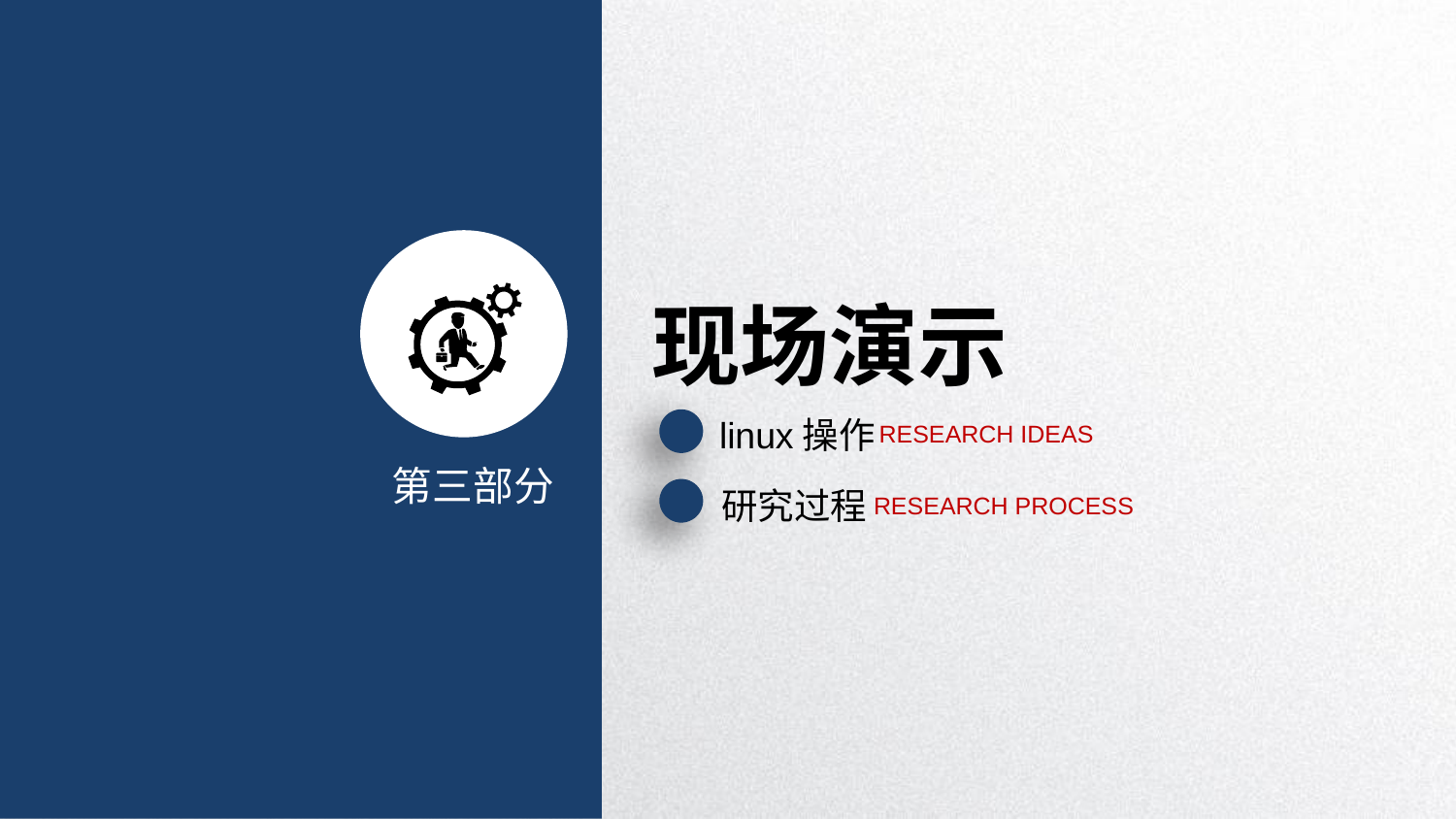

现场演示
linux操作

RESEARCH IDEAS
第三部分
研究过程

RESEARCH PROCESS